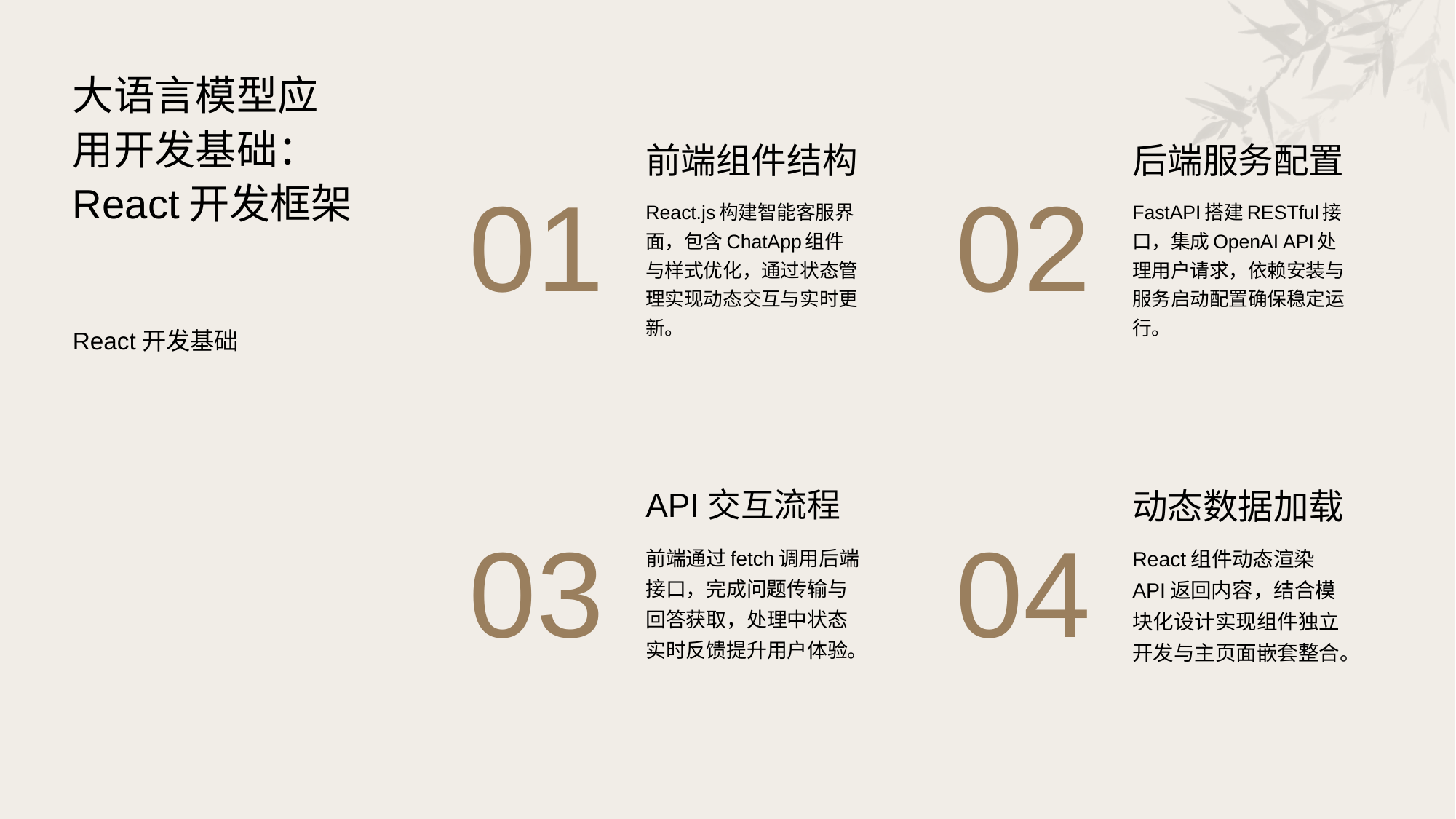

大语言模型应用开发基础：React开发框架

前端组件结构
后端服务配置
01
02
React.js构建智能客服界面，包含ChatApp组件与样式优化，通过状态管理实现动态交互与实时更新。
FastAPI搭建RESTful接口，集成OpenAI API处理用户请求，依赖安装与服务启动配置确保稳定运行。
React开发基础

API交互流程
动态数据加载
03
04
前端通过fetch调用后端接口，完成问题传输与回答获取，处理中状态实时反馈提升用户体验。
React组件动态渲染API返回内容，结合模块化设计实现组件独立开发与主页面嵌套整合。